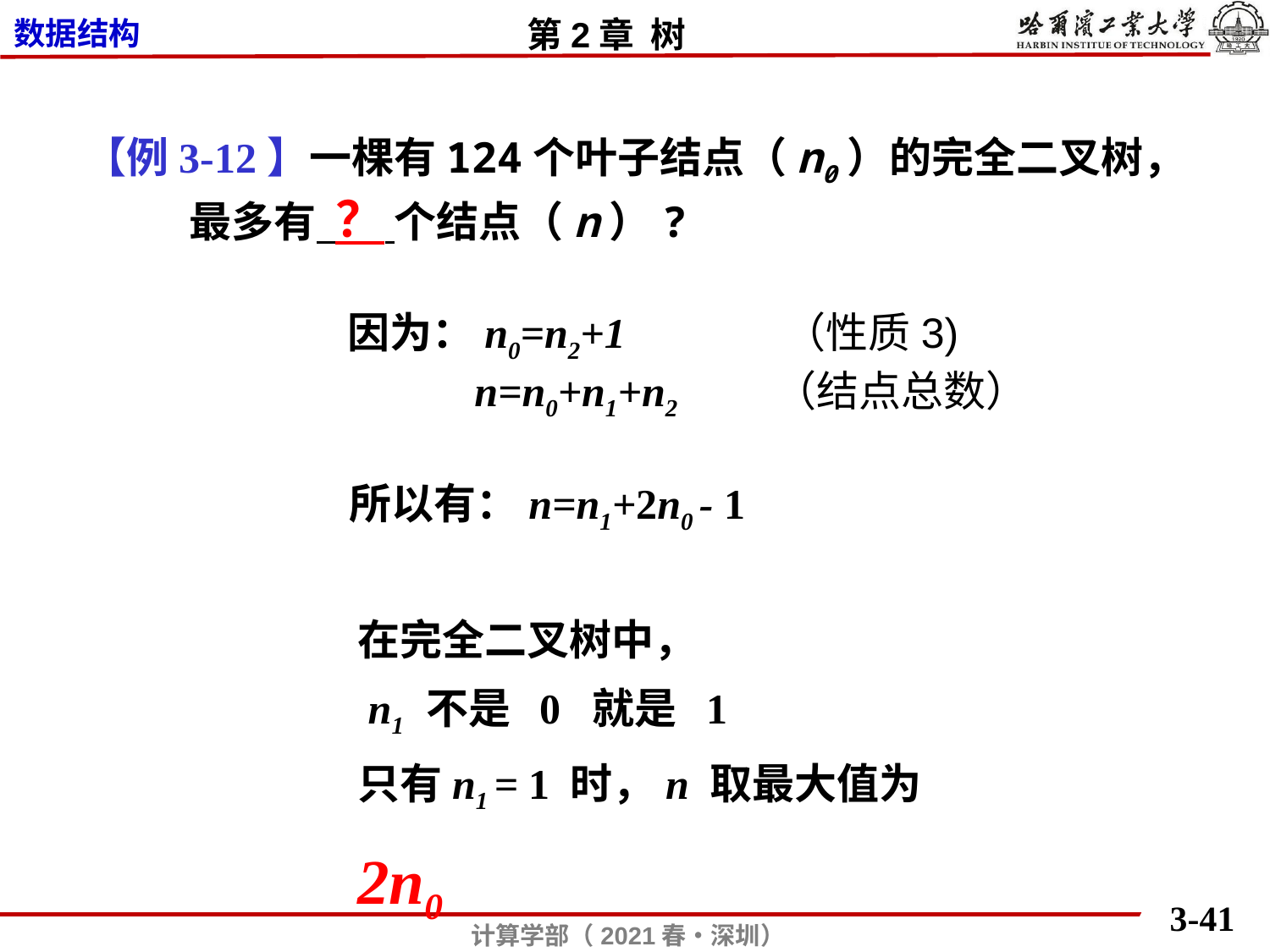

【例3-12】一棵有124个叶子结点（n0）的完全二叉树，
          最多有  ？ 个结点（n）?
因为：n0=n2+1              （性质3)
            n=n0+n1+n2         （结点总数）
所以有：n=n1+2n0 - 1
在完全二叉树中，
 n1  不是  0  就是  1
只有n1 = 1 时，n 取最大值为 2n0